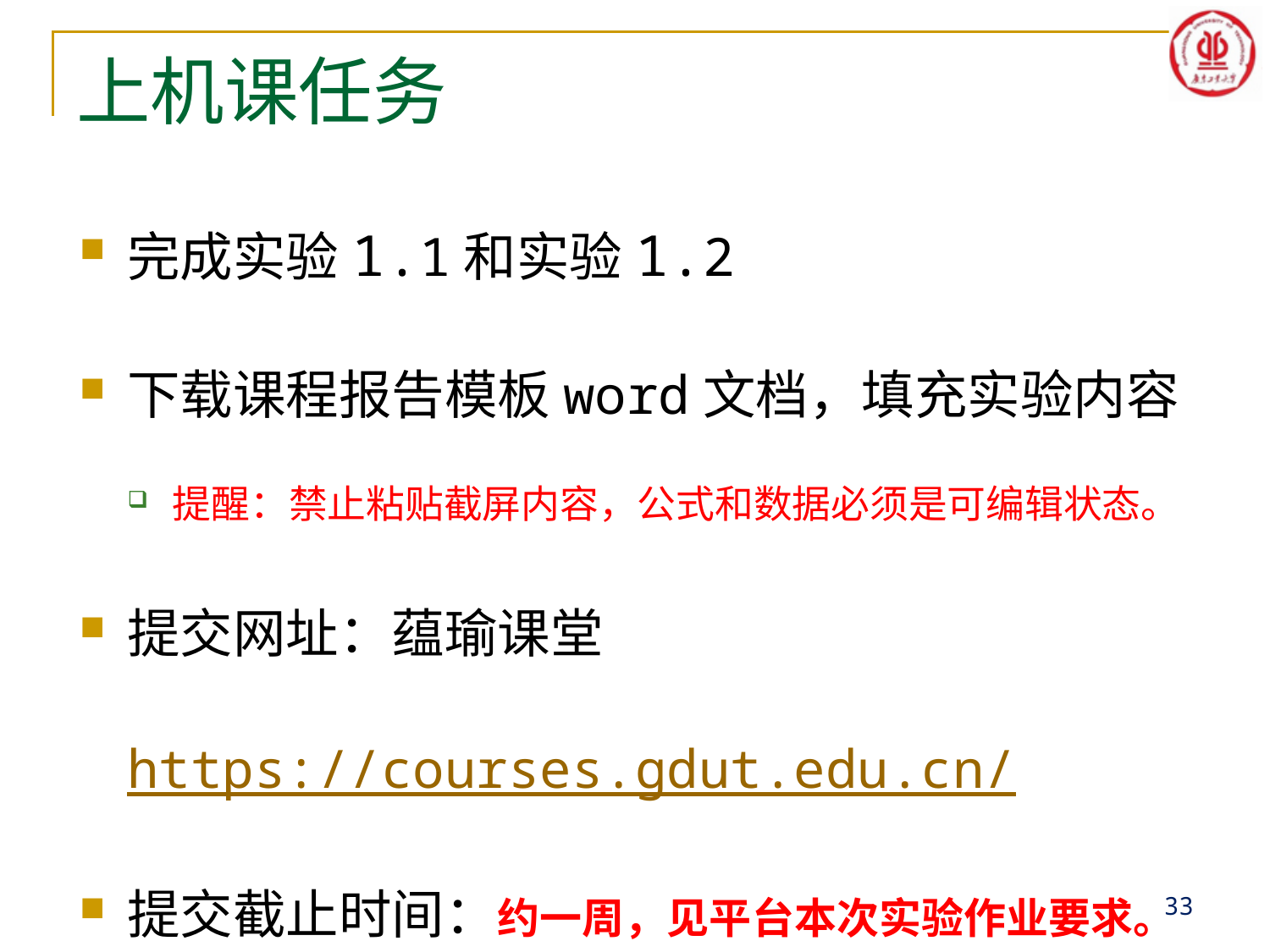

# 上机课任务
完成实验1.1和实验1.2
下载课程报告模板word文档，填充实验内容
提醒：禁止粘贴截屏内容，公式和数据必须是可编辑状态。
提交网址：蕴瑜课堂https://courses.gdut.edu.cn/
提交截止时间：约一周，见平台本次实验作业要求。
33